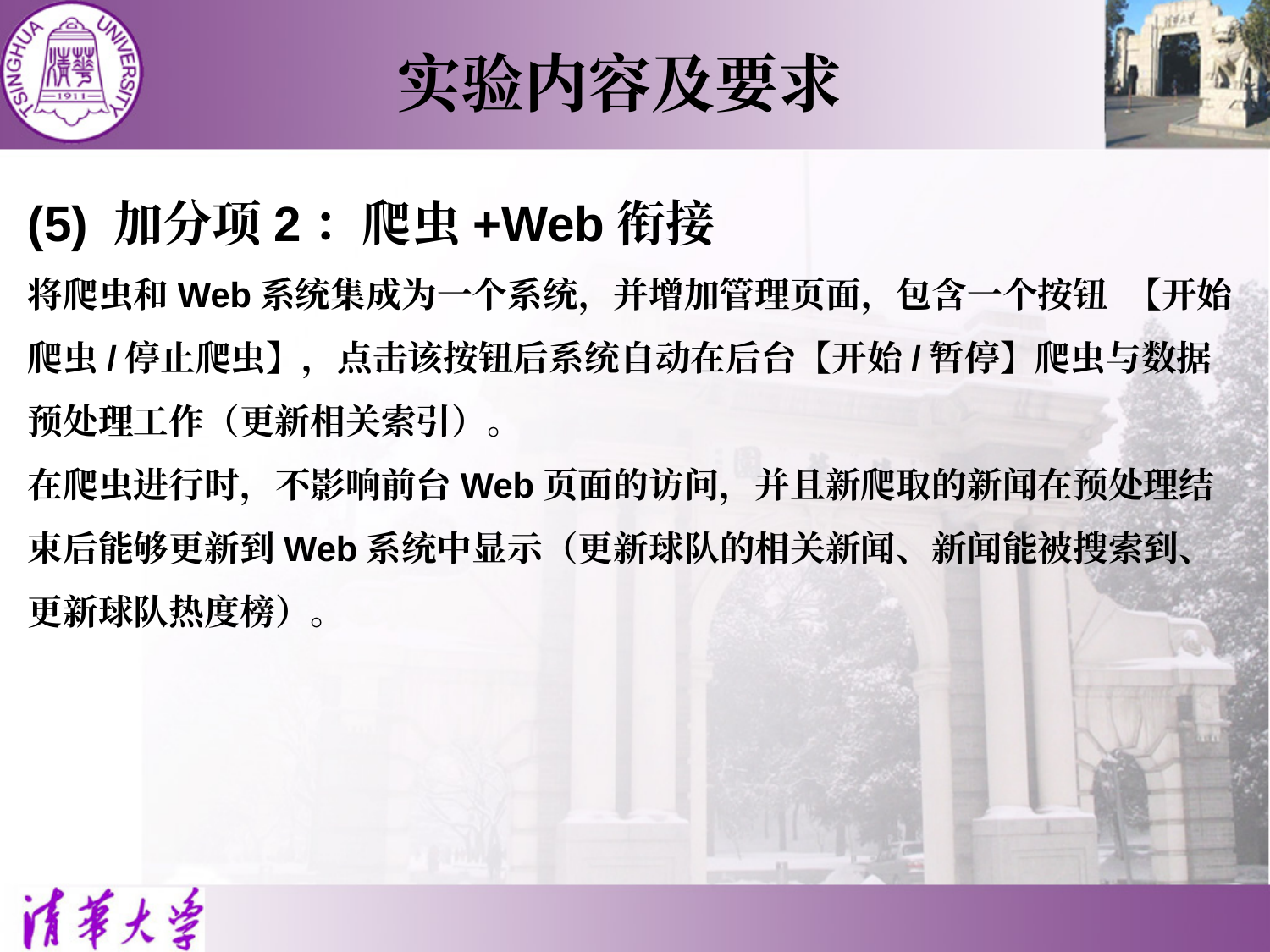

实验内容及要求
(5) 加分项2：爬虫+Web衔接
将爬虫和Web系统集成为一个系统，并增加管理页面，包含一个按钮  【开始爬虫/停止爬虫】，点击该按钮后系统自动在后台【开始/暂停】爬虫与数据预处理工作（更新相关索引）。
在爬虫进行时，不影响前台Web页面的访问，并且新爬取的新闻在预处理结束后能够更新到Web系统中显示（更新球队的相关新闻、新闻能被搜索到、更新球队热度榜）。